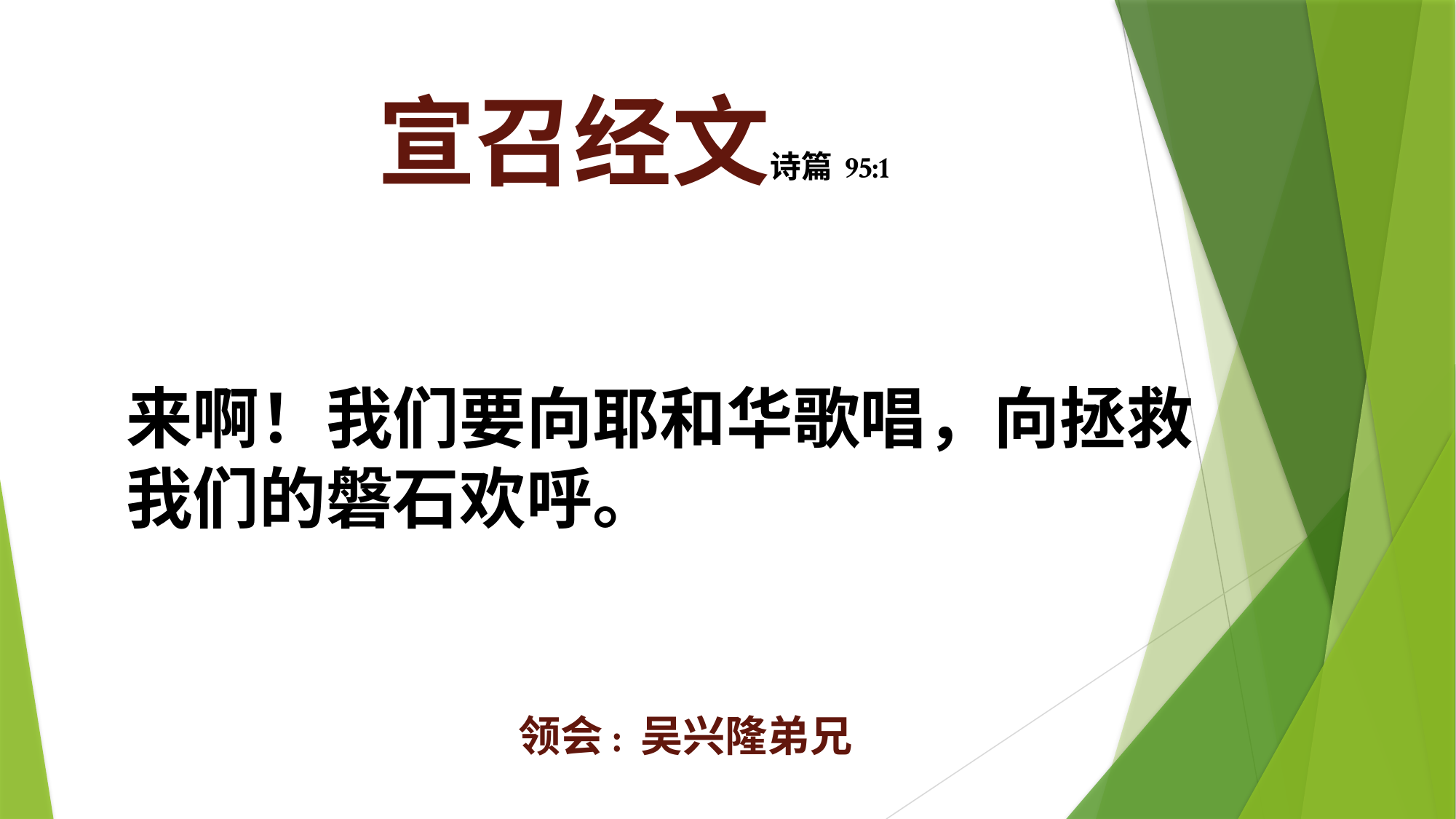

宣召经文诗篇 95:1
来啊！我们要向耶和华歌唱，向拯救我们的磐石欢呼。
领会: 吴兴隆弟兄